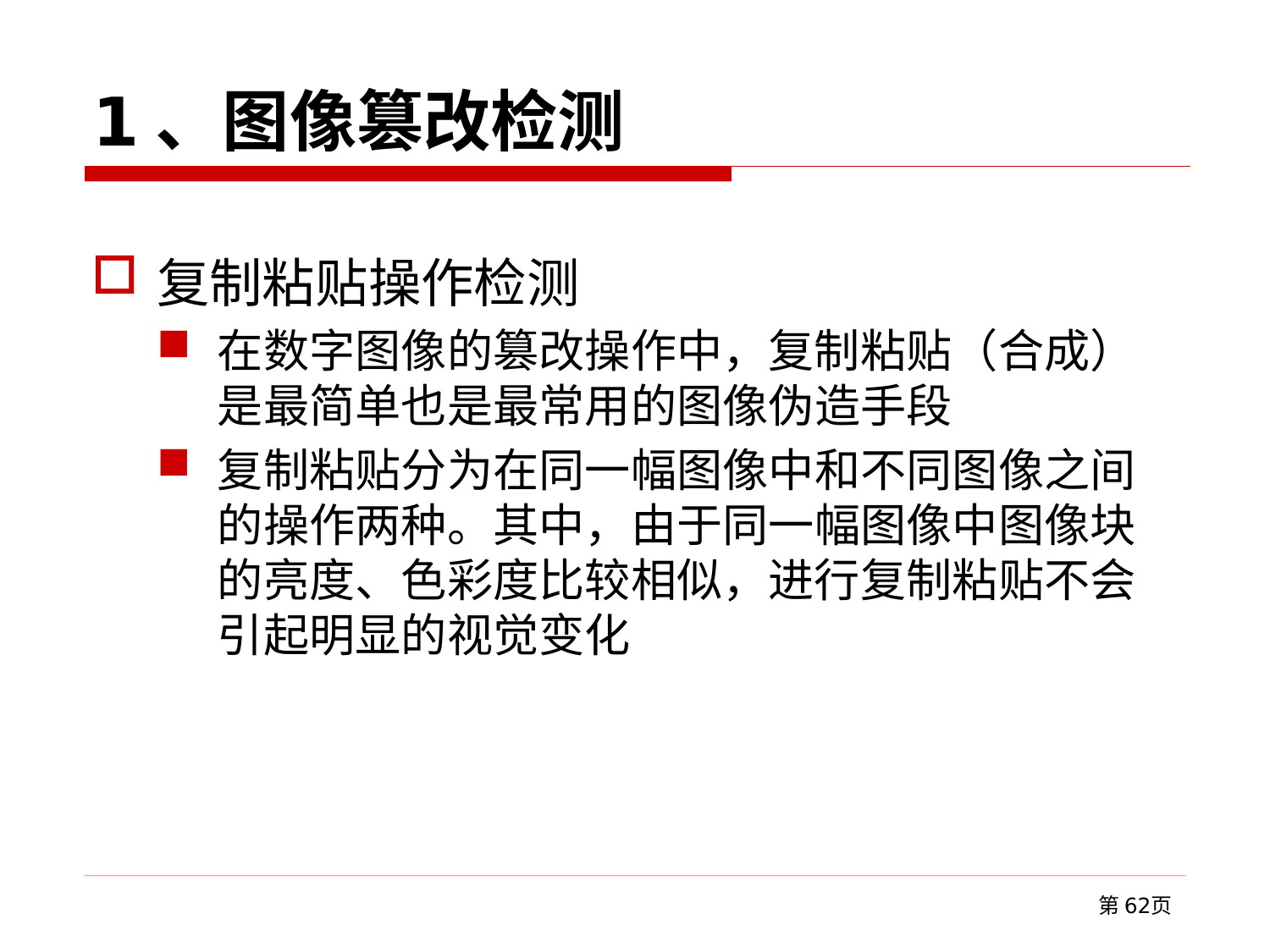

# 1、图像篡改检测
复制粘贴操作检测
在数字图像的篡改操作中，复制粘贴（合成）是最简单也是最常用的图像伪造手段
复制粘贴分为在同一幅图像中和不同图像之间的操作两种。其中，由于同一幅图像中图像块的亮度、色彩度比较相似，进行复制粘贴不会引起明显的视觉变化
62